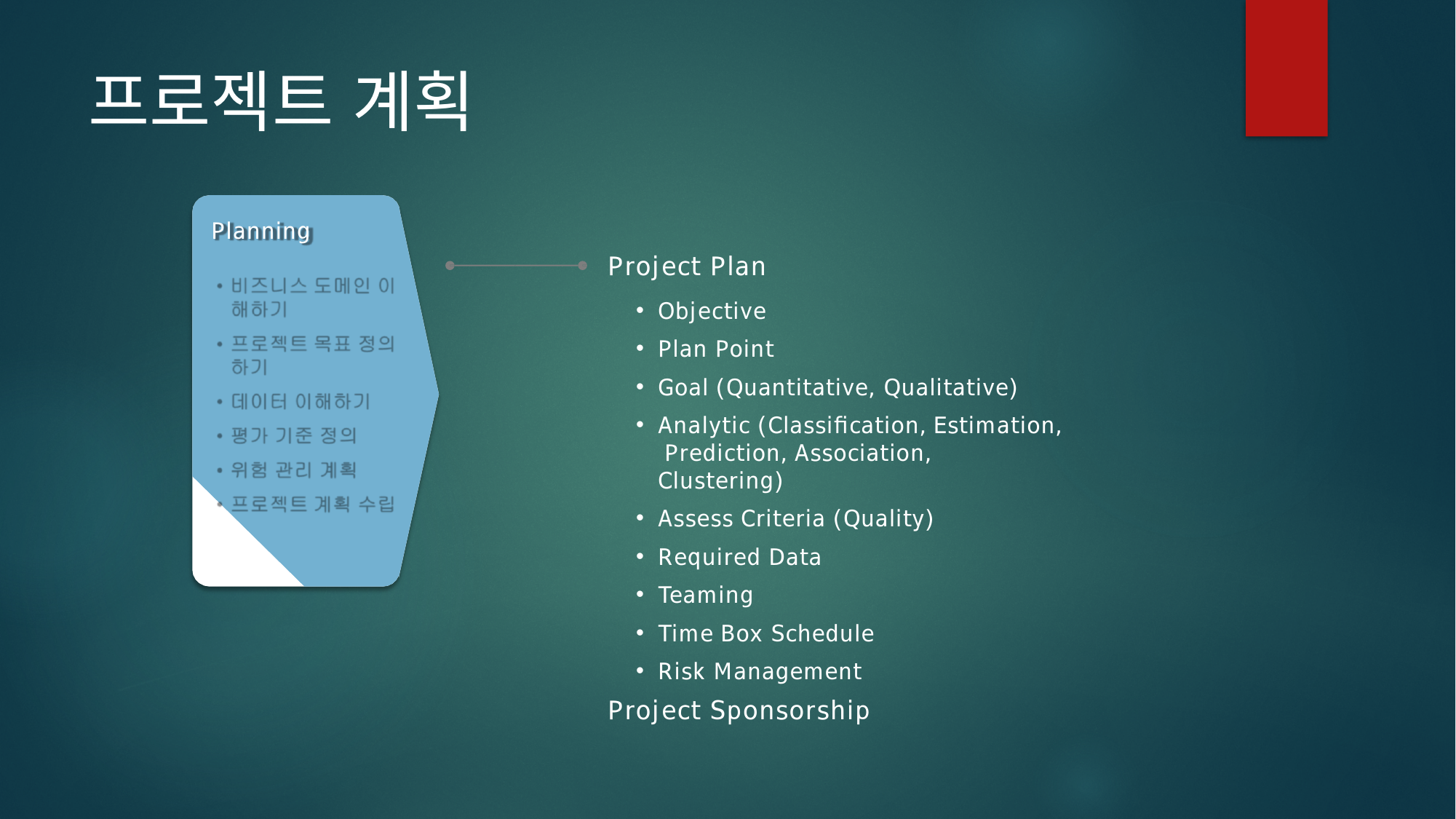

# 프로젝트 계획

Planning
Project Plan
Objective
Plan Point
Goal (Quantitative, Qualitative)
Analytic (Classification, Estimation,  Prediction, Association, Clustering)
Assess Criteria (Quality)
Required Data
Teaming
Time Box Schedule
Risk Management
Project Sponsorship